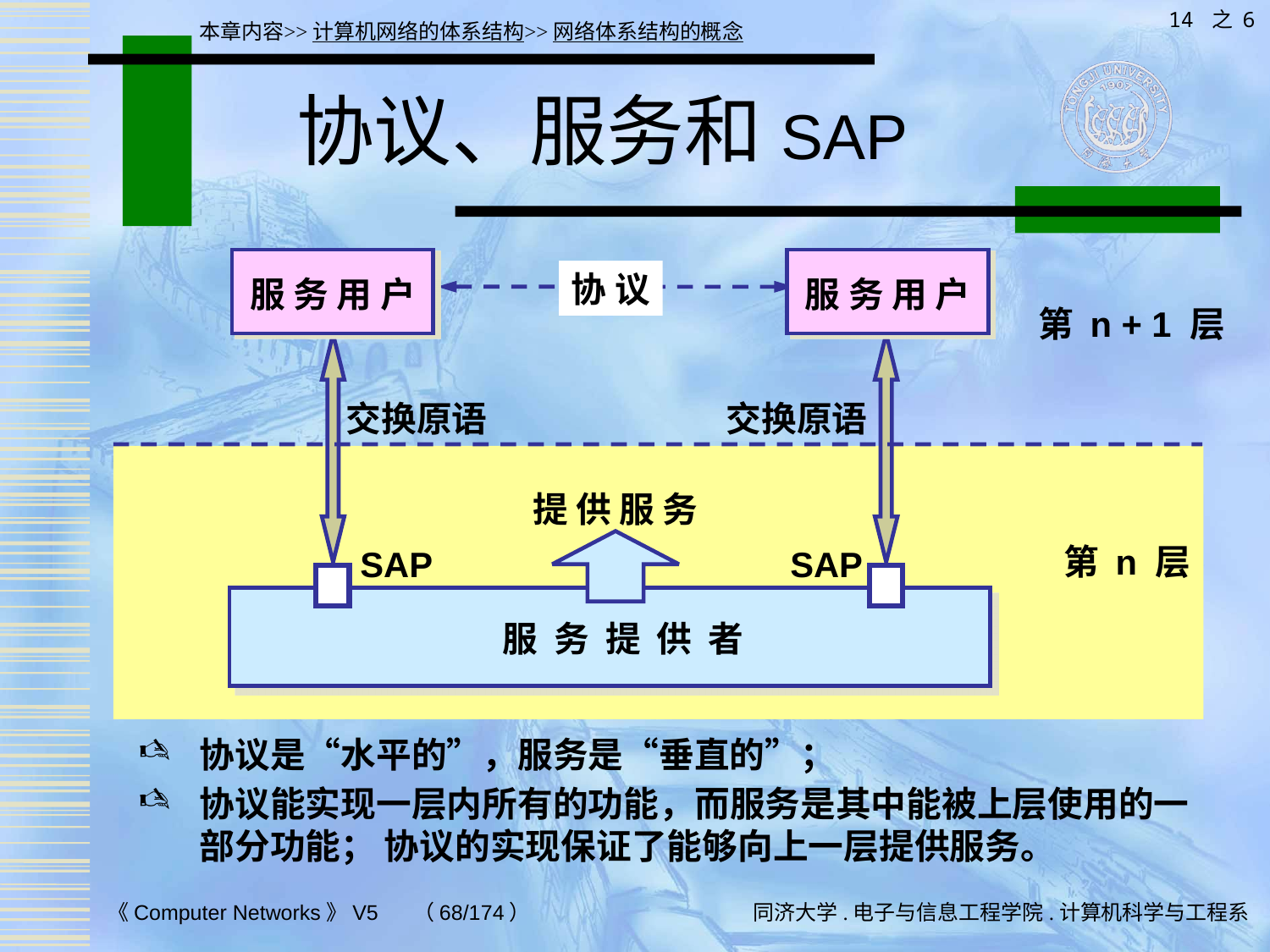

14 之 6
本章内容>>计算机网络的体系结构>>网络体系结构的概念
# 协议、服务和SAP

协 议

服 务 用 户
服 务 用 户
第 n + 1 层

交换原语
交换原语

提 供 服 务

服  务  提  供  者
第 n 层
SAP
SAP

协议是“水平的”，服务是“垂直的”；
协议能实现一层内所有的功能，而服务是其中能被上层使用的一部分功能； 协议的实现保证了能够向上一层提供服务。